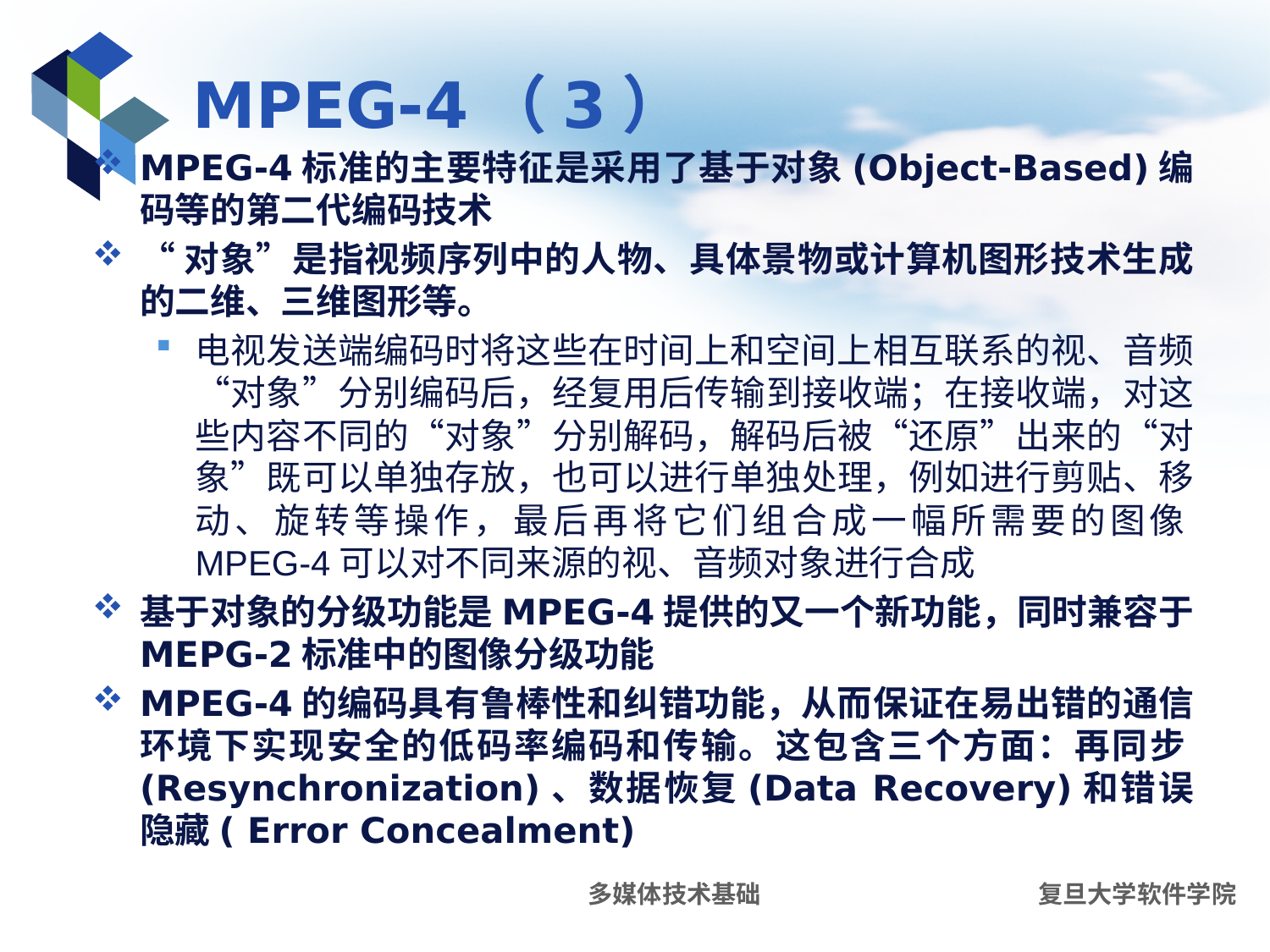

# MPEG-4（3）
MPEG-4标准的主要特征是采用了基于对象(Object-Based)编码等的第二代编码技术
“对象”是指视频序列中的人物、具体景物或计算机图形技术生成的二维、三维图形等。
电视发送端编码时将这些在时间上和空间上相互联系的视、音频“对象”分别编码后，经复用后传输到接收端；在接收端，对这些内容不同的“对象”分别解码，解码后被“还原”出来的“对象”既可以单独存放，也可以进行单独处理，例如进行剪贴、移动、旋转等操作，最后再将它们组合成一幅所需要的图像MPEG-4可以对不同来源的视、音频对象进行合成
基于对象的分级功能是MPEG-4提供的又一个新功能，同时兼容于MEPG-2标准中的图像分级功能
MPEG-4的编码具有鲁棒性和纠错功能，从而保证在易出错的通信环境下实现安全的低码率编码和传输。这包含三个方面：再同步(Resynchronization)、数据恢复(Data Recovery)和错误隐藏( Error Concealment)
多媒体技术基础